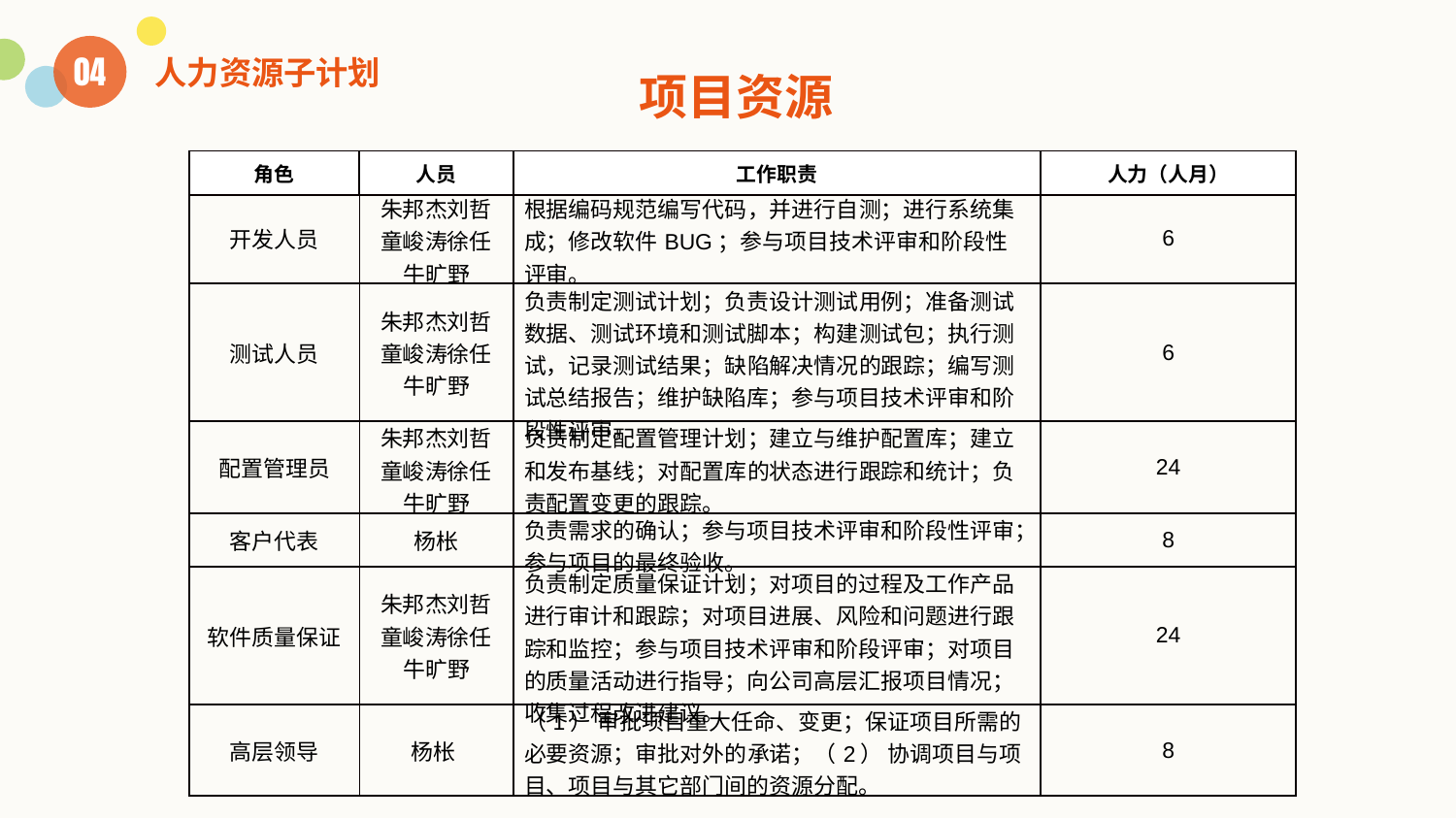

人力资源子计划
04
项目资源

| 角色 | 人员 | 工作职责 | 人力（人月） |
| --- | --- | --- | --- |
| 开发人员 | 朱邦杰刘哲童峻涛徐任牛旷野 | 根据编码规范编写代码，并进行自测；进行系统集成；修改软件BUG；参与项目技术评审和阶段性评审。 | 6 |
| --- | --- | --- | --- |
| 测试人员 | 朱邦杰刘哲童峻涛徐任牛旷野 | 负责制定测试计划；负责设计测试用例；准备测试数据、测试环境和测试脚本；构建测试包；执行测试，记录测试结果；缺陷解决情况的跟踪；编写测试总结报告；维护缺陷库；参与项目技术评审和阶段性评审。 | 6 |
| 配置管理员 | 朱邦杰刘哲童峻涛徐任牛旷野 | 负责制定配置管理计划；建立与维护配置库；建立和发布基线；对配置库的状态进行跟踪和统计；负责配置变更的跟踪。 | 24 |
| 客户代表 | 杨枨 | 负责需求的确认；参与项目技术评审和阶段性评审；参与项目的最终验收。 | 8 |
| 软件质量保证 | 朱邦杰刘哲童峻涛徐任牛旷野 | 负责制定质量保证计划；对项目的过程及工作产品进行审计和跟踪；对项目进展、风险和问题进行跟踪和监控；参与项目技术评审和阶段评审；对项目的质量活动进行指导；向公司高层汇报项目情况；收集过程改进建议。 | 24 |
| 高层领导 | 杨枨 | （1） 审批项目重大任命、变更；保证项目所需的必要资源；审批对外的承诺；（2） 协调项目与项目、项目与其它部门间的资源分配。 | 8 |